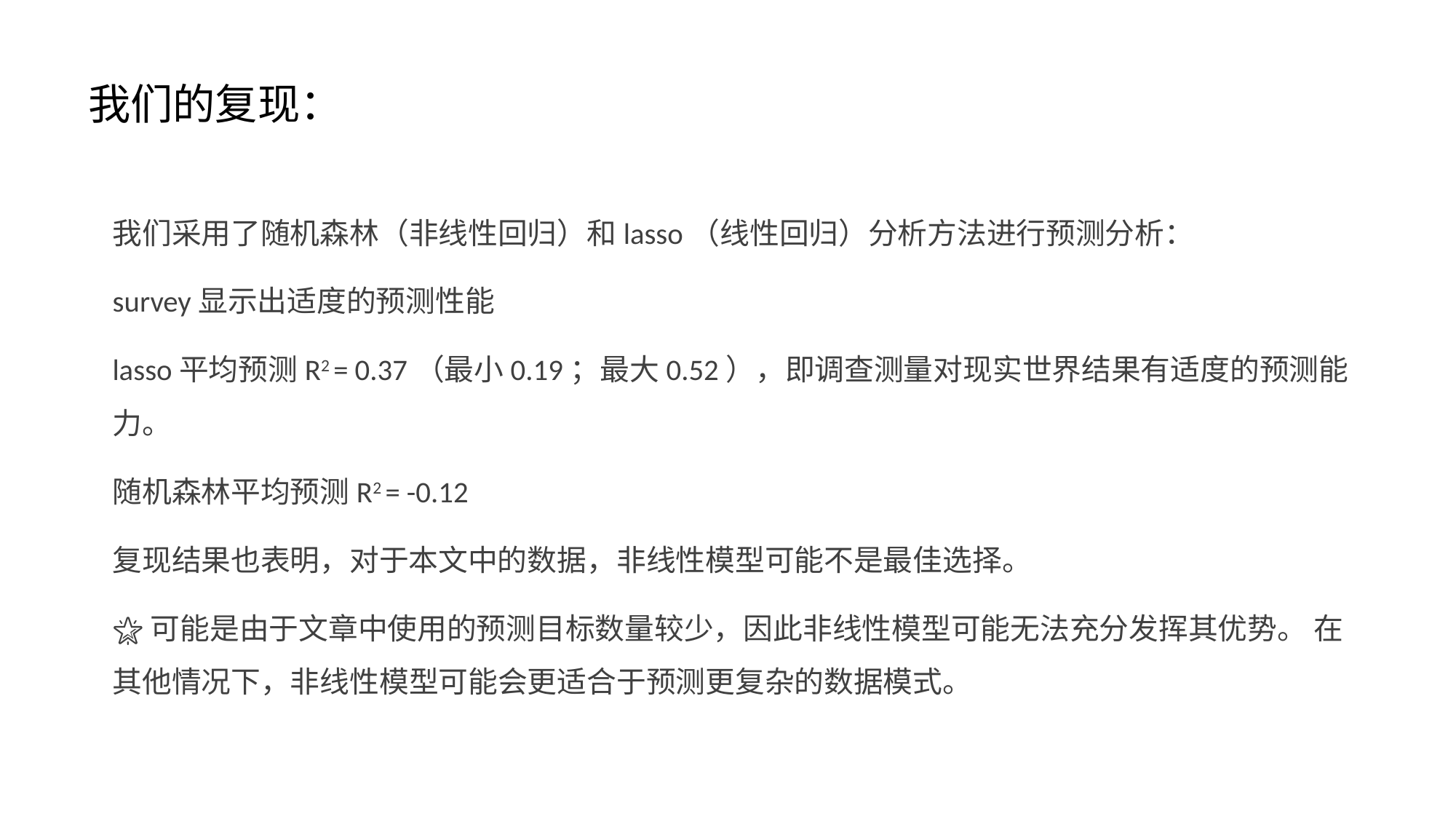

# 我们的复现：
我们采用了随机森林（非线性回归）和lasso（线性回归）分析方法进行预测分析：
survey显示出适度的预测性能
lasso平均预测R2 = 0.37（最小0.19；最大0.52），即调查测量对现实世界结果有适度的预测能力。
随机森林平均预测R2 = -0.12
复现结果也表明，对于本文中的数据，非线性模型可能不是最佳选择。
🌟可能是由于文章中使用的预测目标数量较少，因此非线性模型可能无法充分发挥其优势。 在其他情况下，非线性模型可能会更适合于预测更复杂的数据模式。